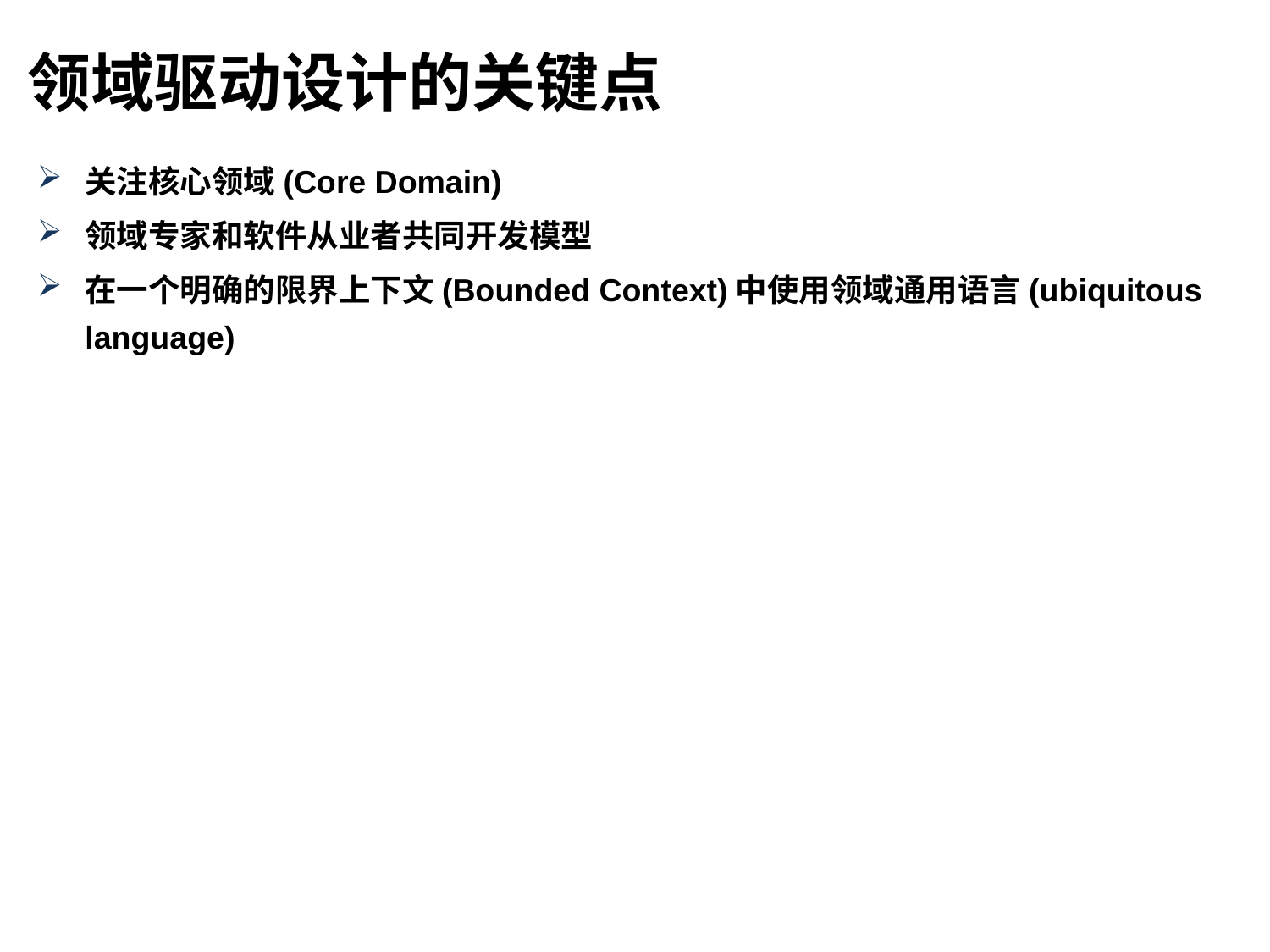

领域驱动设计的关键点
关注核心领域(Core Domain)
领域专家和软件从业者共同开发模型
在一个明确的限界上下文(Bounded Context)中使用领域通用语言(ubiquitous language)